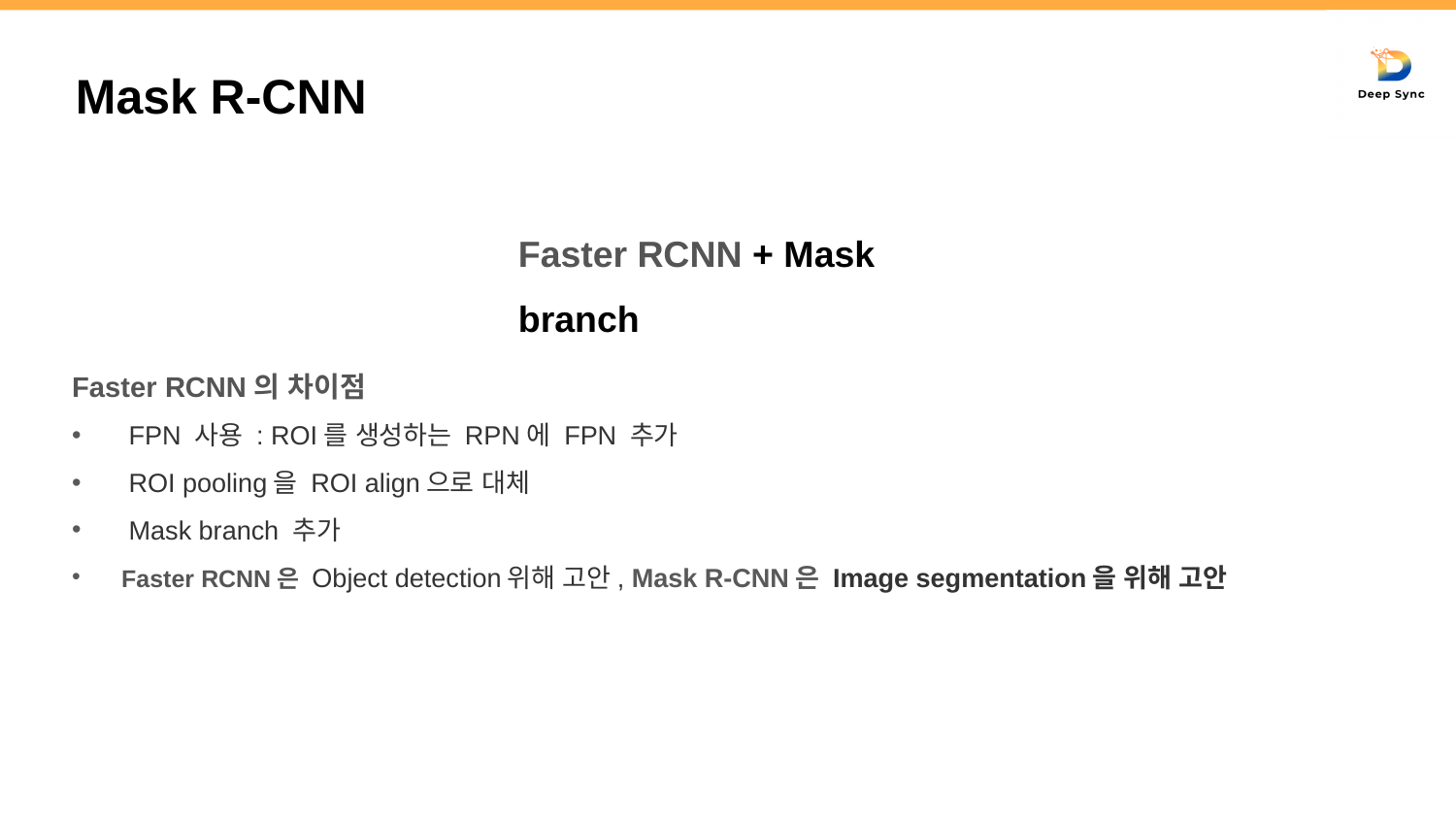

# Mask R-CNN
Faster RCNN + Mask branch
Faster RCNN의 차이점
 FPN 사용 : ROI를 생성하는 RPN에 FPN 추가
 ROI pooling을 ROI align으로 대체
 Mask branch 추가
Faster RCNN은 Object detection위해 고안, Mask R-CNN은 Image segmentation을 위해 고안